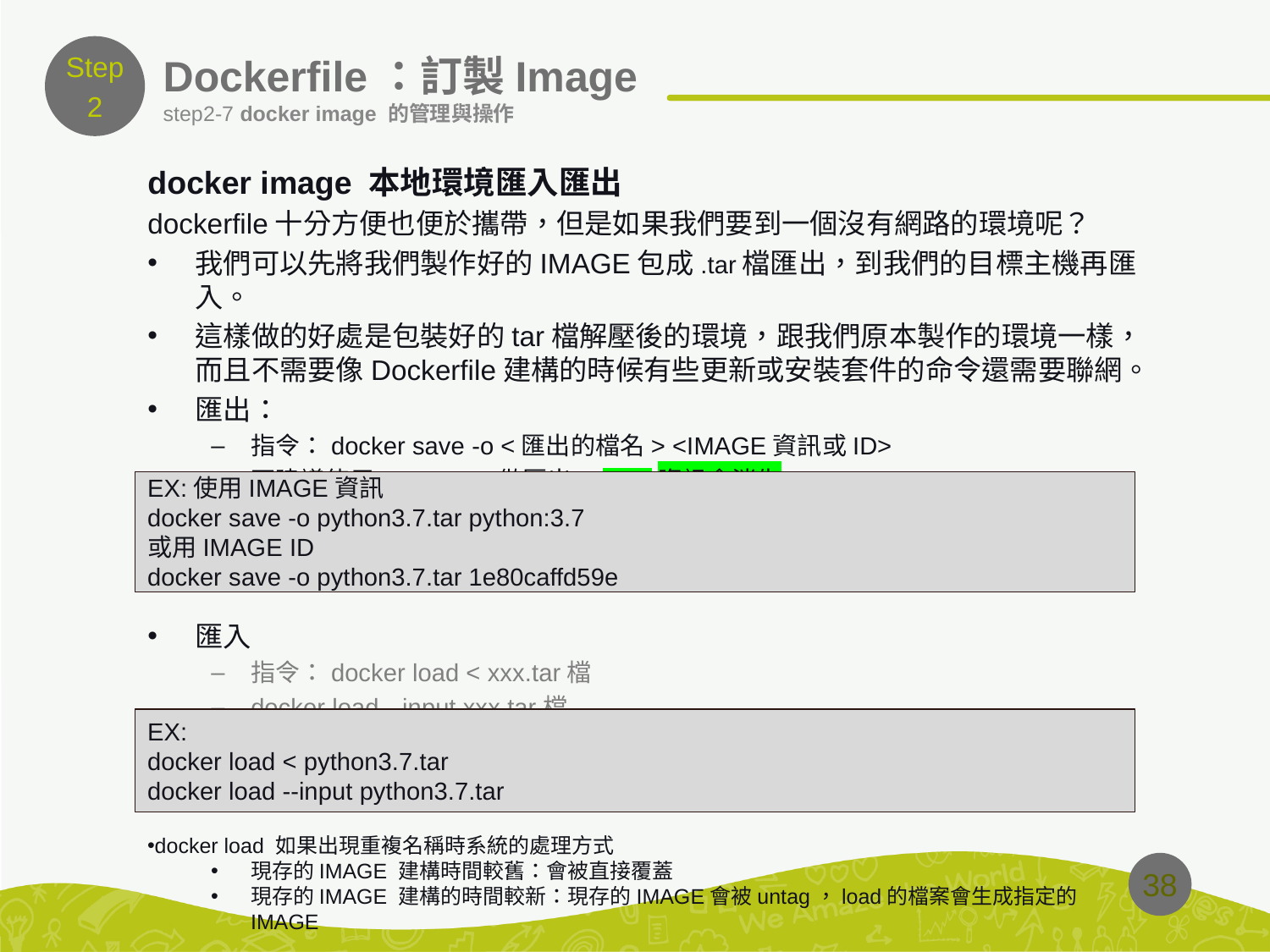

Step
2
# Dockerfile：訂製Image
step2-7 docker image 的管理與操作
docker image 本地環境匯入匯出
dockerfile十分方便也便於攜帶，但是如果我們要到一個沒有網路的環境呢？
我們可以先將我們製作好的IMAGE包成.tar檔匯出，到我們的目標主機再匯入。
這樣做的好處是包裝好的tar檔解壓後的環境，跟我們原本製作的環境一樣，而且不需要像Dockerfile建構的時候有些更新或安裝套件的命令還需要聯網。
匯出：
指令：docker save -o <匯出的檔名> <IMAGE資訊或ID>
不建議使用IMAGE ID做匯出，TAG資訊會消失

匯入
指令：docker load < xxx.tar檔
docker load --input xxx.tar檔

EX:使用IMAGE資訊
docker save -o python3.7.tar python:3.7
或用IMAGE ID
docker save -o python3.7.tar 1e80caffd59e
EX:
docker load < python3.7.tar
docker load --input python3.7.tar
docker load 如果出現重複名稱時系統的處理方式
現存的IMAGE 建構時間較舊：會被直接覆蓋
現存的IMAGE 建構的時間較新：現存的IMAGE會被untag，load的檔案會生成指定的IMAGE
38